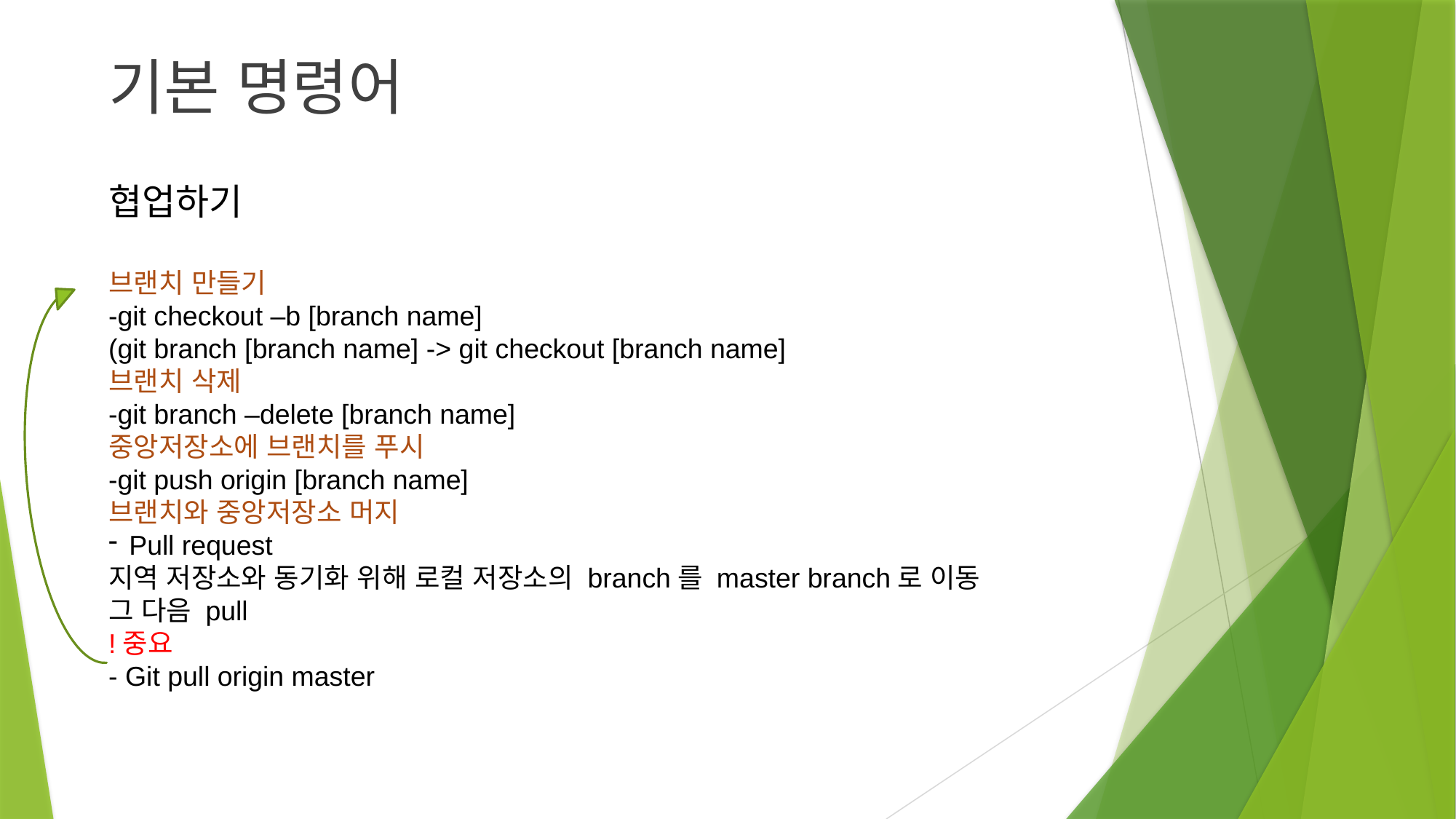

기본 명령어

협업하기

브랜치 만들기
-git checkout –b [branch name]
(git branch [branch name] -> git checkout [branch name]
브랜치 삭제
-git branch –delete [branch name]
중앙저장소에 브랜치를 푸시
-git push origin [branch name]
브랜치와 중앙저장소 머지
Pull request
지역 저장소와 동기화 위해 로컬 저장소의 branch를 master branch로 이동
그 다음 pull
!중요
- Git pull origin master